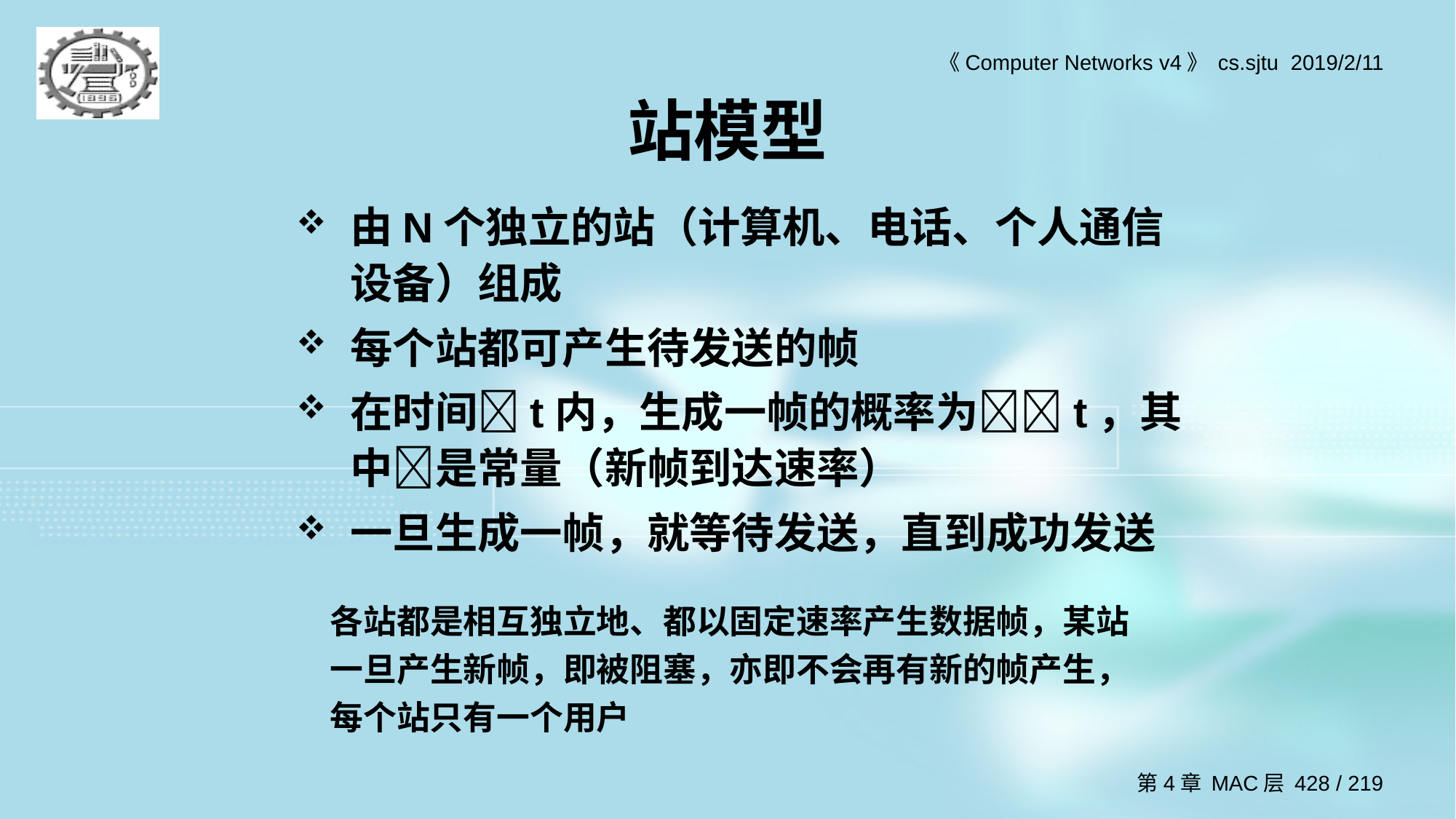

# 站模型
由N个独立的站（计算机、电话、个人通信设备）组成
每个站都可产生待发送的帧
在时间Δt内，生成一帧的概率为λΔt，其中λ是常量（新帧到达速率）
一旦生成一帧，就等待发送，直到成功发送
各站都是相互独立地、都以固定速率产生数据帧，某站一旦产生新帧，即被阻塞，亦即不会再有新的帧产生，每个站只有一个用户